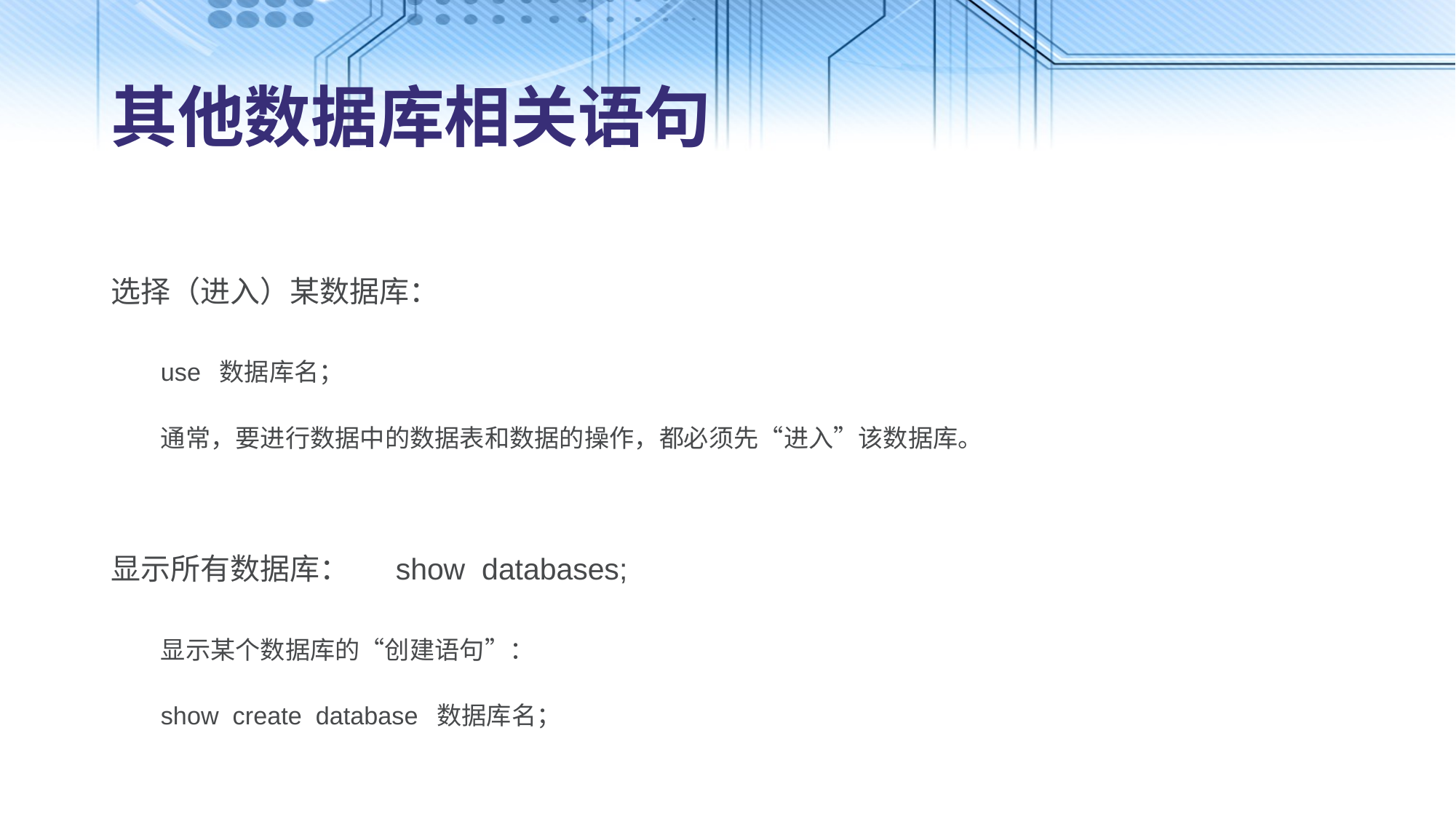

# 其他数据库相关语句

选择（进入）某数据库：

use  数据库名；

通常，要进行数据中的数据表和数据的操作，都必须先“进入”该数据库。

显示所有数据库：      show  databases;

显示某个数据库的“创建语句”：

show  create  database  数据库名；